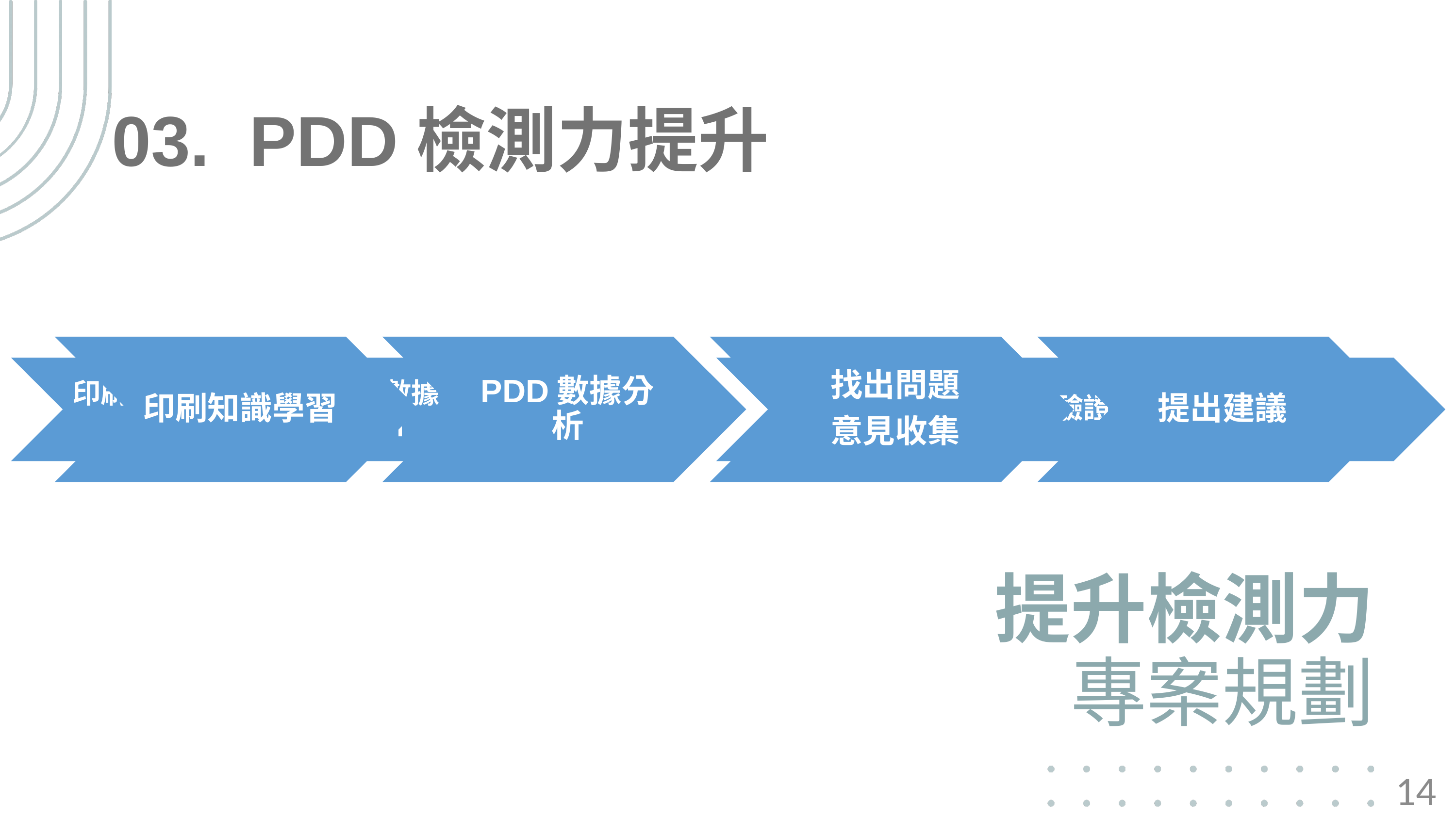

03.  PDD檢測力提升
印刷知識學習
PDD數據分析
找出問題
意見收集
提出建議
驗證
結論
印刷知識學習
PDD數據分析
找出問題
意見收集
提出建議
提升檢測力
專案規劃

14